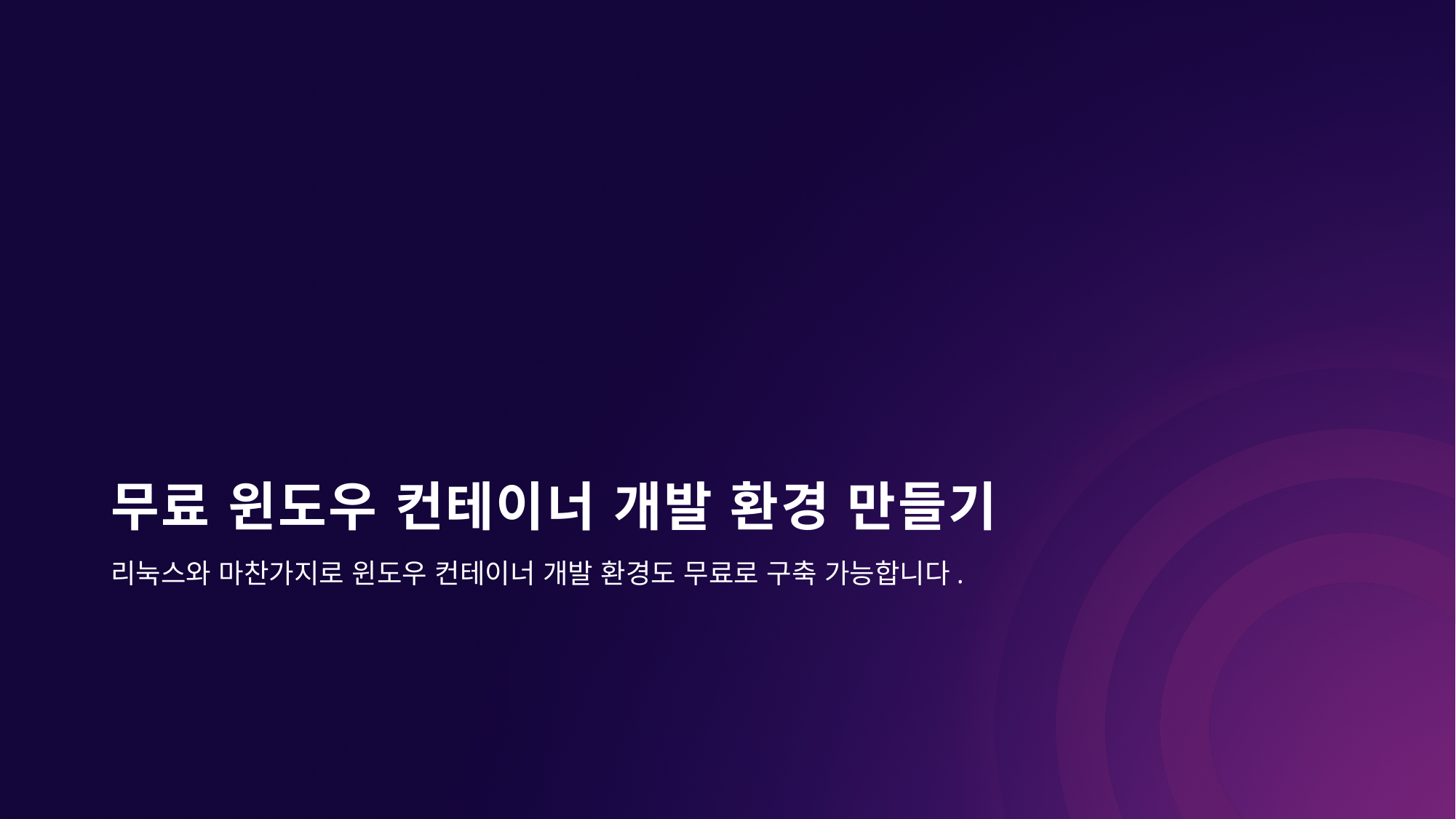

# 무료 윈도우 컨테이너 개발 환경 만들기
리눅스와 마찬가지로 윈도우 컨테이너 개발 환경도 무료로 구축 가능합니다.